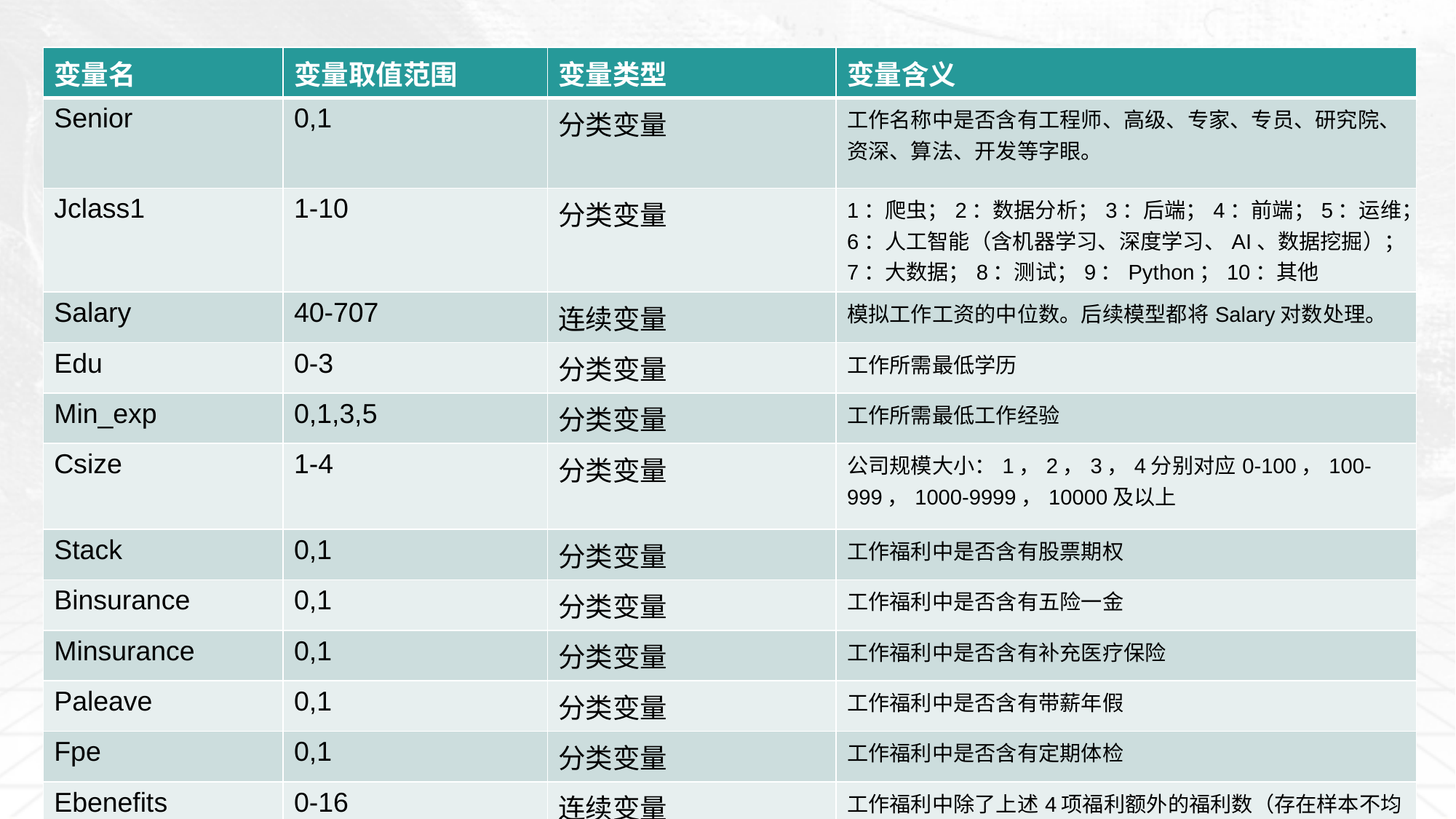

| 变量名 | 变量取值范围 | 变量类型 | 变量含义 |
| --- | --- | --- | --- |
| Senior | 0,1 | 分类变量 | 工作名称中是否含有工程师、高级、专家、专员、研究院、资深、算法、开发等字眼。 |
| Jclass1 | 1-10 | 分类变量 | 1：爬虫；2：数据分析；3：后端；4：前端；5：运维；6：人工智能（含机器学习、深度学习、AI、数据挖掘）；7：大数据；8：测试；9：Python；10：其他 |
| Salary | 40-707 | 连续变量 | 模拟工作工资的中位数。后续模型都将Salary对数处理。 |
| Edu | 0-3 | 分类变量 | 工作所需最低学历 |
| Min\_exp | 0,1,3,5 | 分类变量 | 工作所需最低工作经验 |
| Csize | 1-4 | 分类变量 | 公司规模大小：1，2，3，4分别对应0-100，100-999，1000-9999，10000及以上 |
| Stack | 0,1 | 分类变量 | 工作福利中是否含有股票期权 |
| Binsurance | 0,1 | 分类变量 | 工作福利中是否含有五险一金 |
| Minsurance | 0,1 | 分类变量 | 工作福利中是否含有补充医疗保险 |
| Paleave | 0,1 | 分类变量 | 工作福利中是否含有带薪年假 |
| Fpe | 0,1 | 分类变量 | 工作福利中是否含有定期体检 |
| Ebenefits | 0-16 | 连续变量 | 工作福利中除了上述4项福利额外的福利数（存在样本不均衡的问题） |